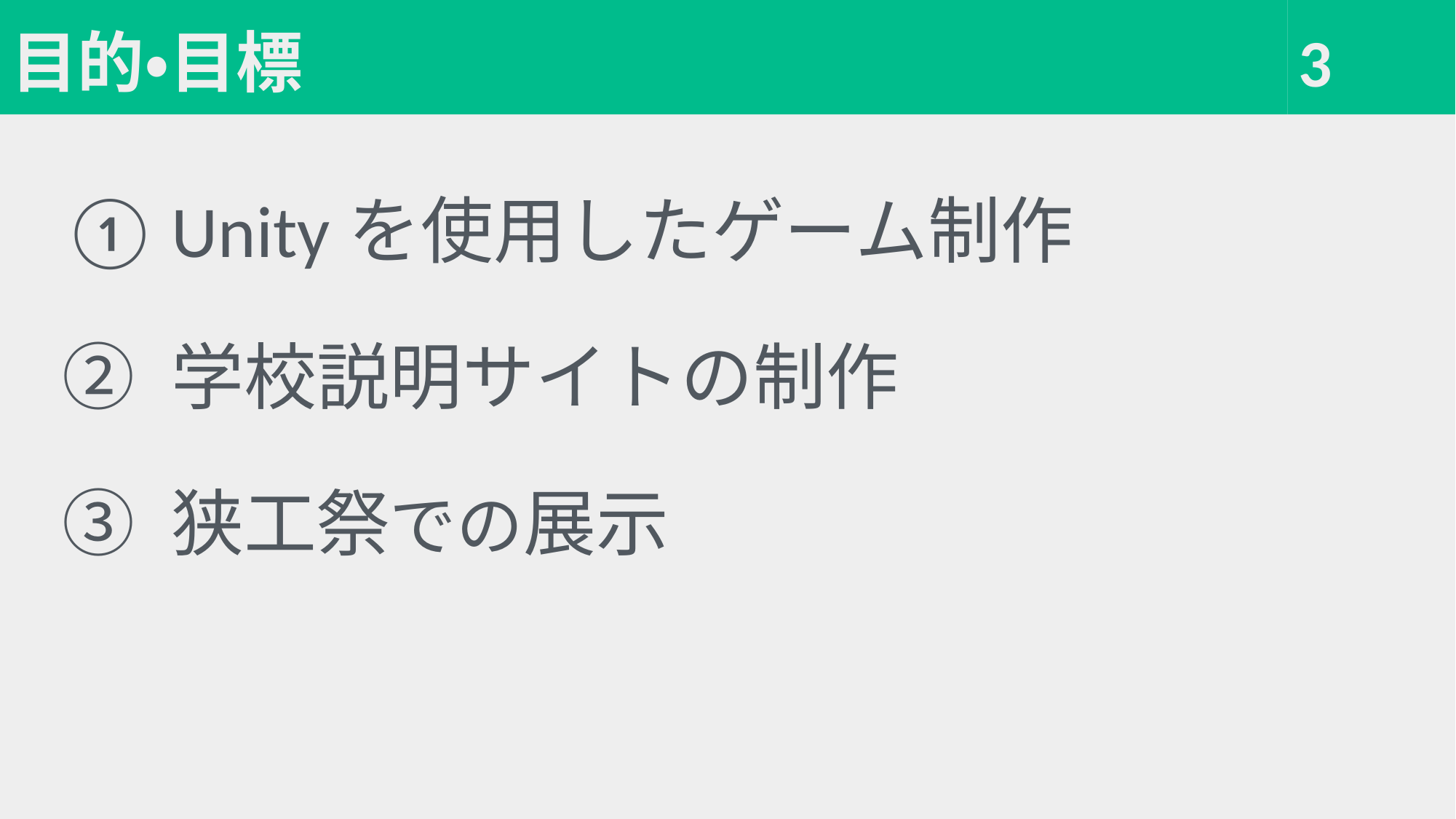

# 目的・目標
Unityを使用したゲーム制作
学校説明サイトの制作
狭工祭での展示